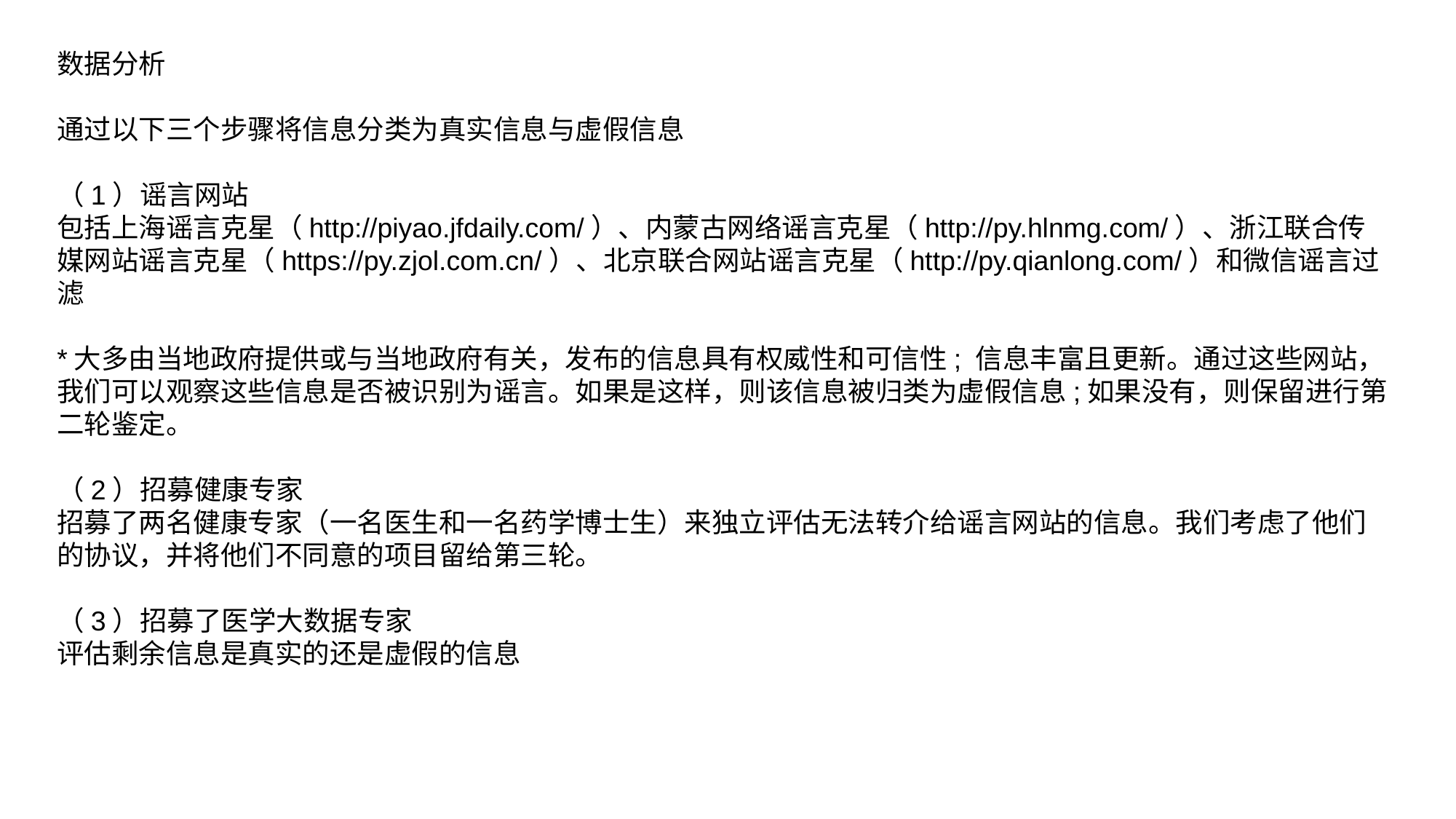

数据分析

通过以下三个步骤将信息分类为真实信息与虚假信息

（1）谣言网站
包括上海谣言克星（http://piyao.jfdaily.com/）、内蒙古网络谣言克星（http://py.hlnmg.com/）、浙江联合传媒网站谣言克星（https://py.zjol.com.cn/）、北京联合网站谣言克星（http://py.qianlong.com/）和微信谣言过滤

*大多由当地政府提供或与当地政府有关，发布的信息具有权威性和可信性; 信息丰富且更新。通过这些网站，我们可以观察这些信息是否被识别为谣言。如果是这样，则该信息被归类为虚假信息;如果没有，则保留进行第二轮鉴定。

（2）招募健康专家
招募了两名健康专家（一名医生和一名药学博士生）来独立评估无法转介给谣言网站的信息。我们考虑了他们的协议，并将他们不同意的项目留给第三轮。

（3）招募了医学大数据专家
评估剩余信息是真实的还是虚假的信息